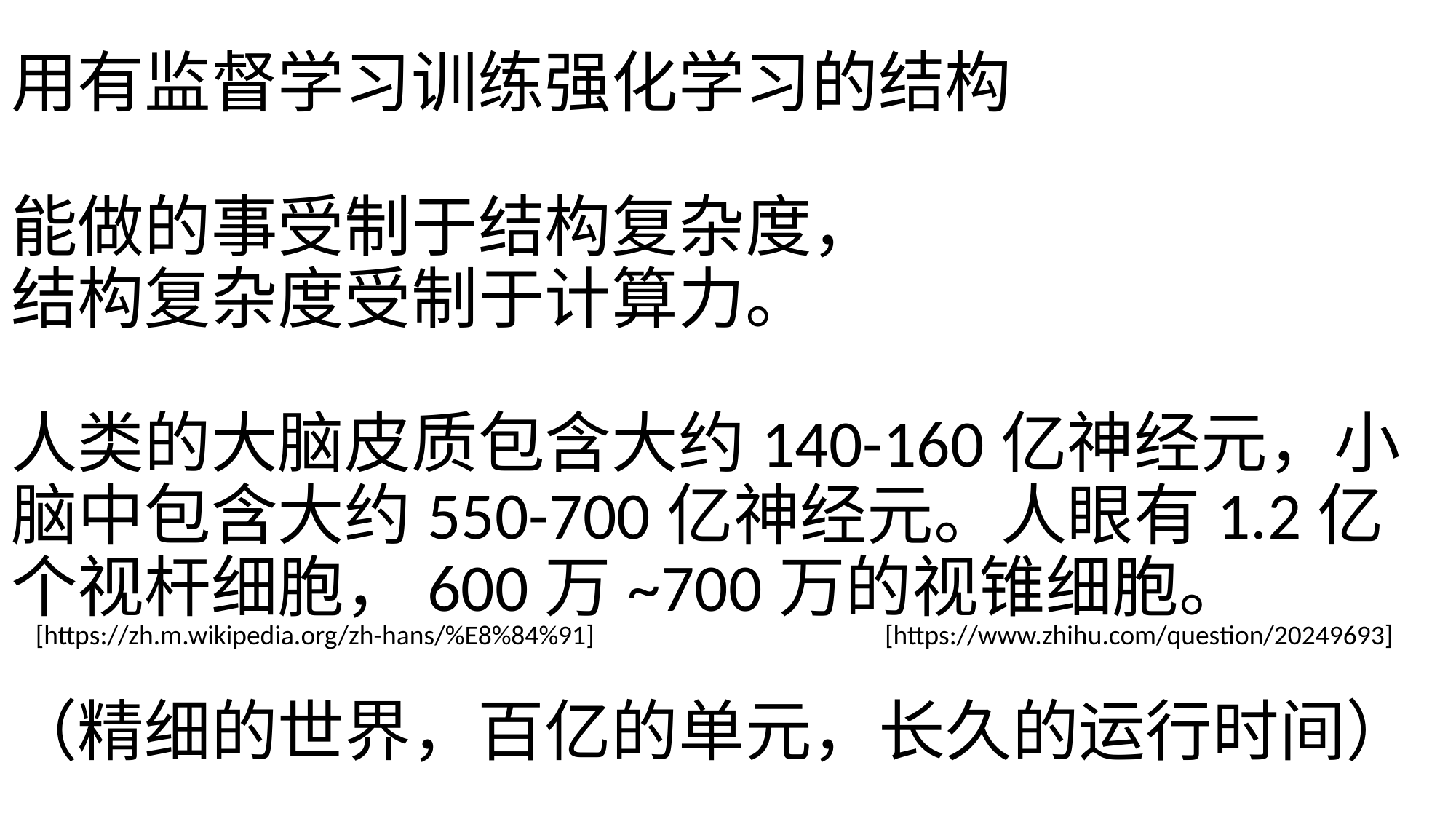

用有监督学习训练强化学习的结构

能做的事受制于结构复杂度，
结构复杂度受制于计算力。

人类的大脑皮质包含大约140-160亿神经元，小脑中包含大约550-700亿神经元。人眼有1.2亿个视杆细胞，600万~700万的视锥细胞。

（精细的世界，百亿的单元，长久的运行时间）
[https://zh.m.wikipedia.org/zh-hans/%E8%84%91]
[https://www.zhihu.com/question/20249693]